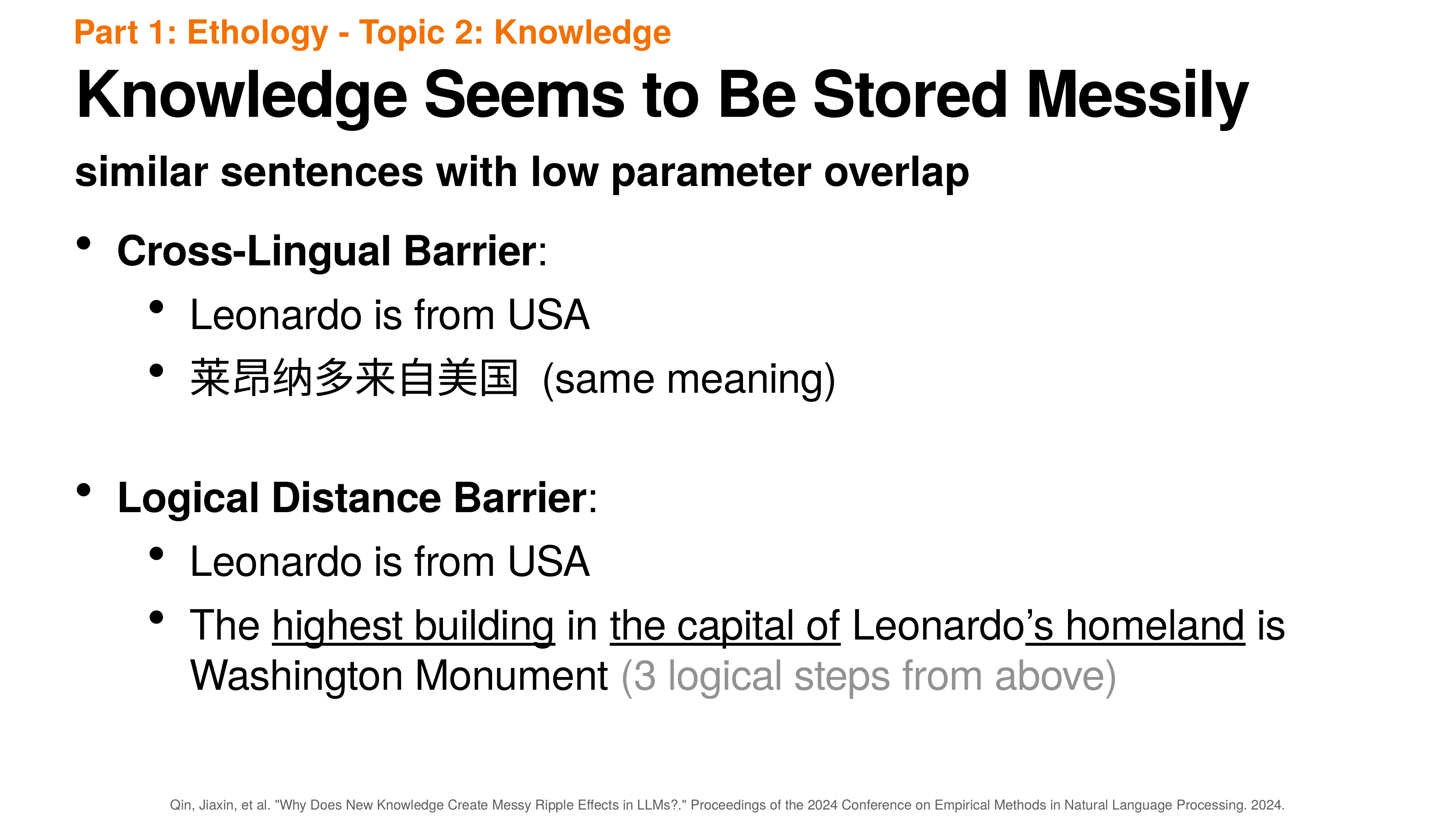

Part 1: Ethology - Topic 2: Knowledge
# Knowledge Seems to Be Stored Messily
similar sentences with low parameter overlap
Cross-Lingual Barrier:
Leonardo is from USA
莱昂纳多来自美国 (same meaning)

Logical Distance Barrier:
Leonardo is from USA
The highest building in the capital of Leonardo’s homeland is Washington Monument (3 logical steps from above)
Qin, Jiaxin, et al. "Why Does New Knowledge Create Messy Ripple Effects in LLMs?." Proceedings of the 2024 Conference on Empirical Methods in Natural Language Processing. 2024.